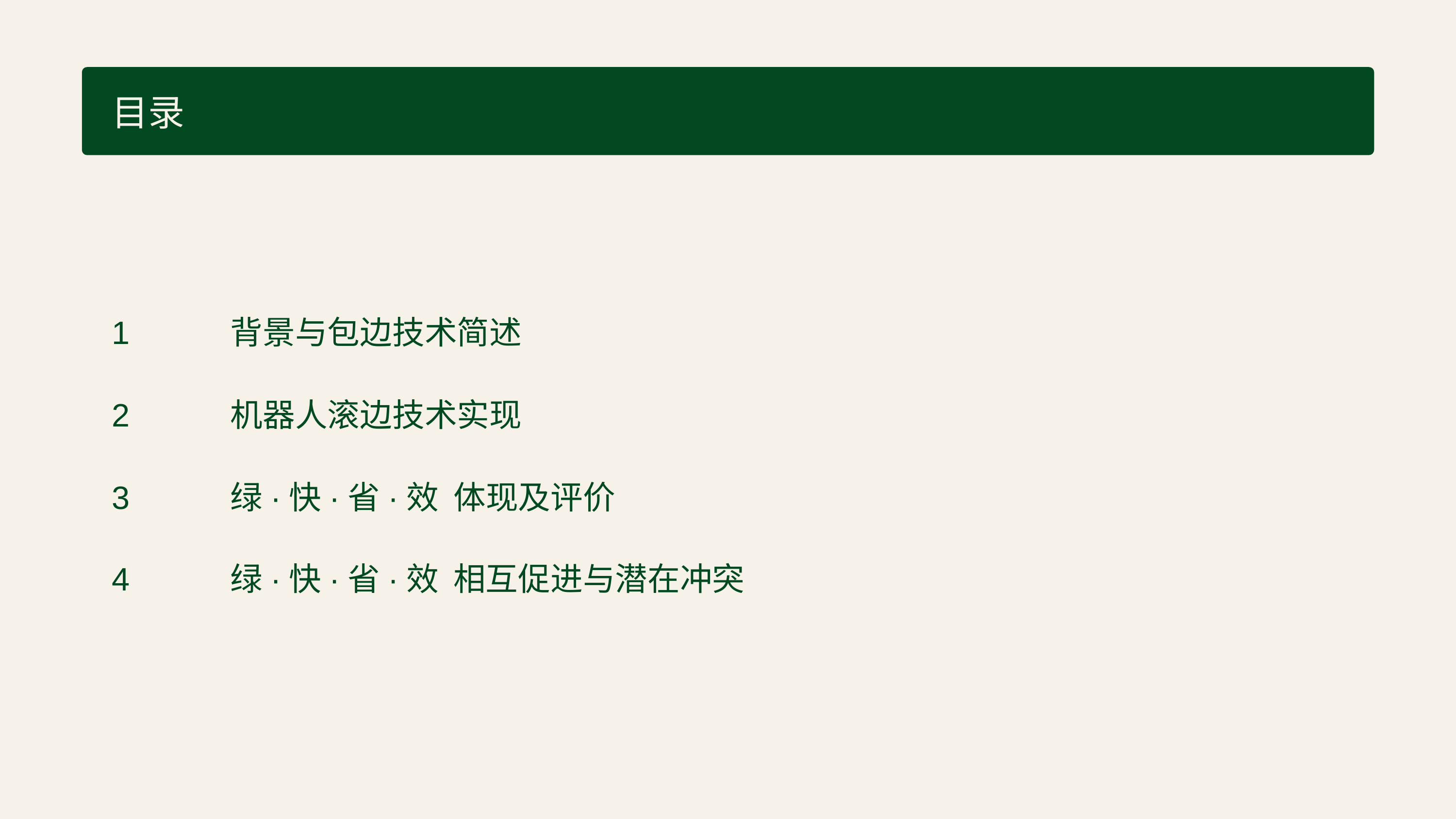

目录
1
背景与包边技术简述
2
机器人滚边技术实现
3
绿·快·省·效  体现及评价

4
绿·快·省·效  相互促进与潜在冲突